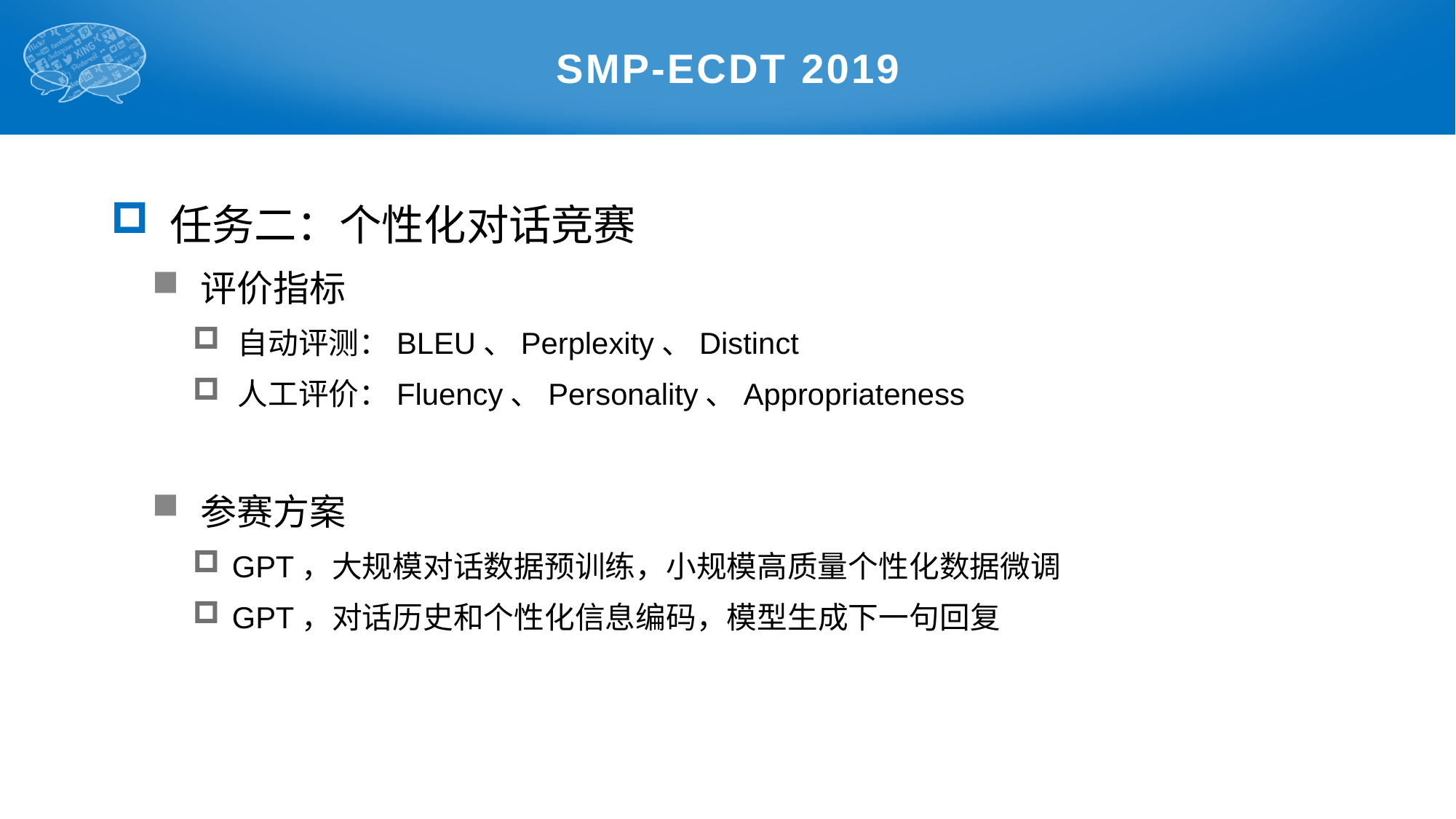

# SMP-ECDT 2019
 任务二：个性化对话竞赛
 评价指标
 自动评测：BLEU、Perplexity、Distinct
 人工评价：Fluency、Personality、Appropriateness

 参赛方案
 GPT，大规模对话数据预训练，小规模高质量个性化数据微调
 GPT，对话历史和个性化信息编码，模型生成下一句回复